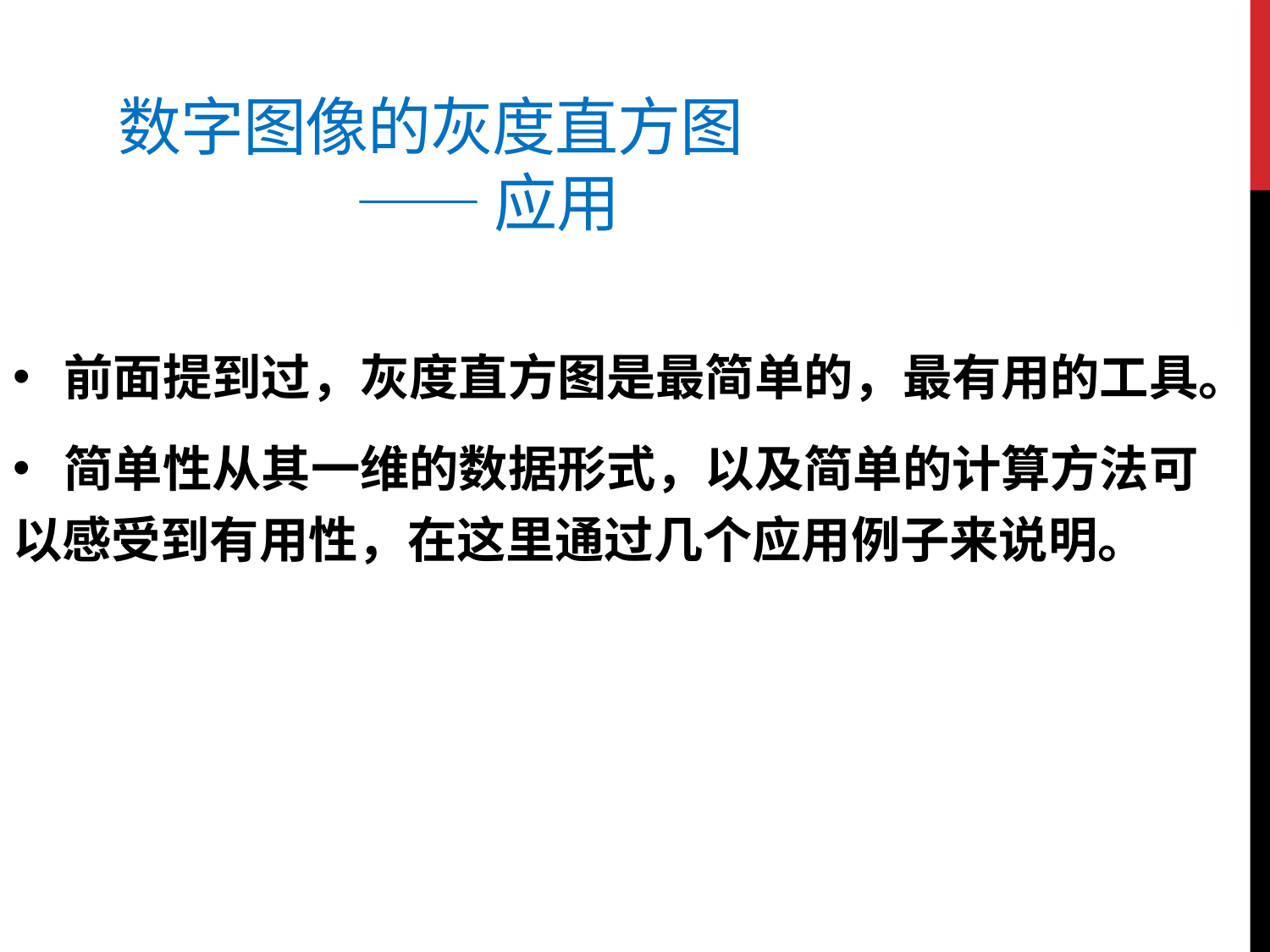

# 数字图像的灰度直方图 —— 应用
  前面提到过，灰度直方图是最简单的，最有用的工具。
  简单性从其一维的数据形式，以及简单的计算方法可以感受到有用性，在这里通过几个应用例子来说明。